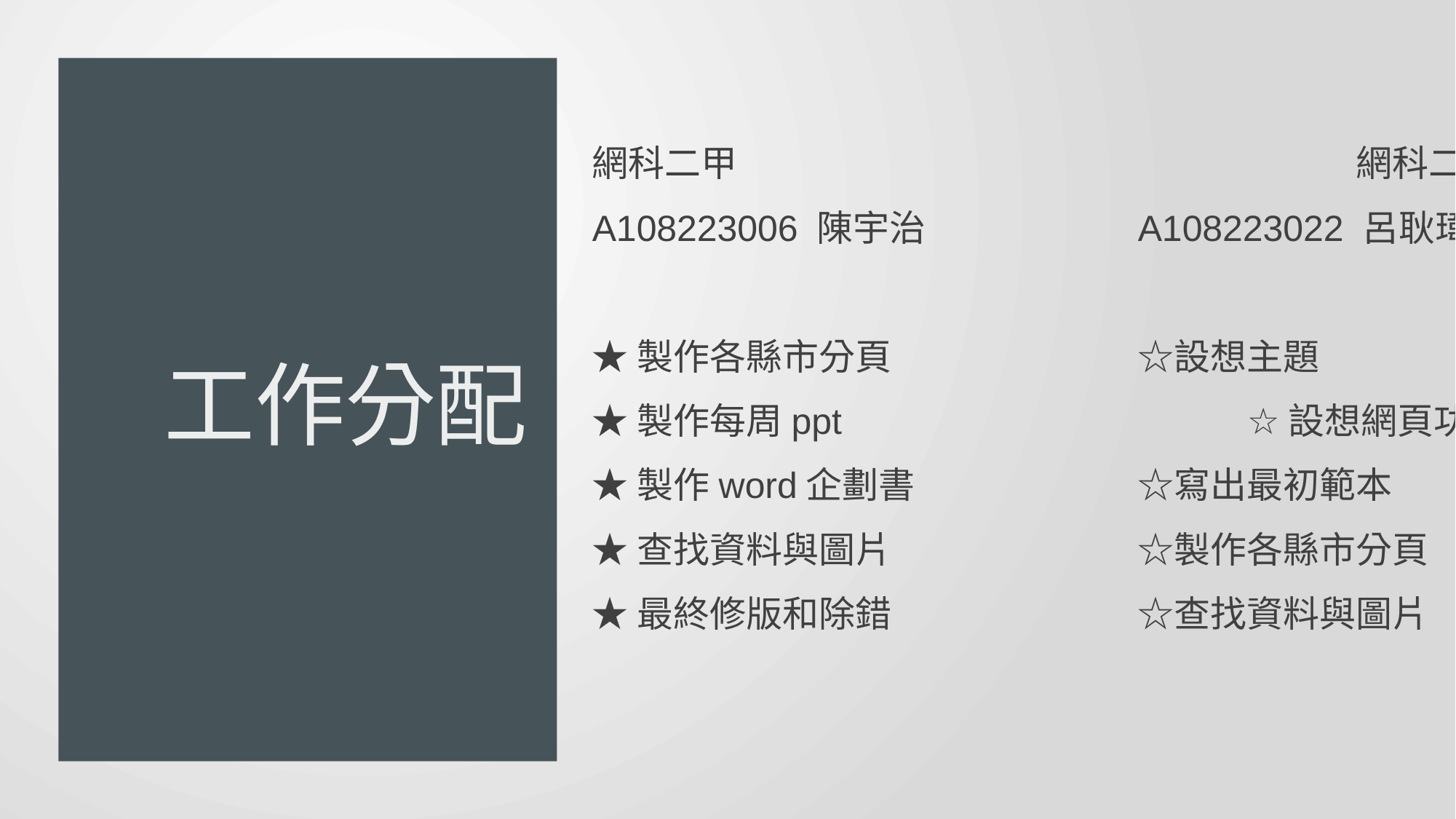

網科二甲						網科二甲
A108223006 陳宇治		A108223022 呂耿瑋

★製作各縣市分頁			☆設想主題
★製作每周ppt				☆設想網頁功能與架構
★製作word企劃書			☆寫出最初範本
★查找資料與圖片			☆製作各縣市分頁
★最終修版和除錯			☆查找資料與圖片

# 工作分配